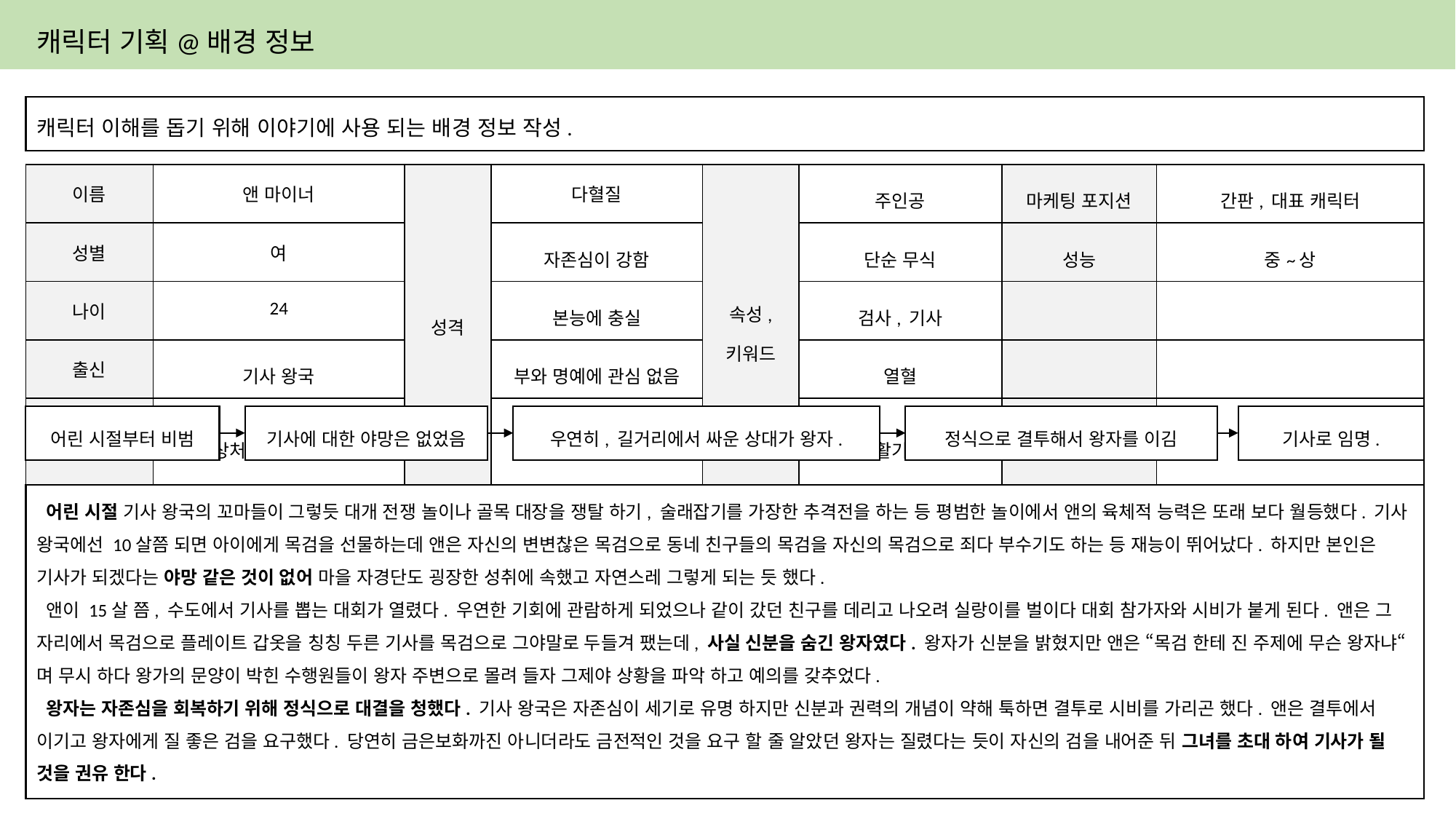

# 캐릭터 기획@배경 정보
캐릭터 이해를 돕기 위해 이야기에 사용 되는 배경 정보 작성.
| 이름 | 앤 마이너 | 성격 | 다혈질 | 속성, 키워드 | 주인공 | 마케팅 포지션 | 간판, 대표 캐릭터 |
| --- | --- | --- | --- | --- | --- | --- | --- |
| 성별 | 여 |  | 자존심이 강함 |  | 단순 무식 | 성능 | 중~상 |
| 나이 | 24 |  | 본능에 충실 |  | 검사, 기사 |  |  |
| 출신 | 기사 왕국 |  | 부와 명예에 관심 없음 |  | 열혈 |  |  |
| 한 줄 소개 | 등의 상처는 기사의 수치다. |  | 정의감 |  | 활기참 |  |  |
어린 시절부터 비범
기사에 대한 야망은 없었음
우연히, 길거리에서 싸운 상대가 왕자.
정식으로 결투해서 왕자를 이김
기사로 임명.
 어린 시절 기사 왕국의 꼬마들이 그렇듯 대개 전쟁 놀이나 골목 대장을 쟁탈 하기, 술래잡기를 가장한 추격전을 하는 등 평범한 놀이에서 앤의 육체적 능력은 또래 보다 월등했다. 기사 왕국에선 10살쯤 되면 아이에게 목검을 선물하는데 앤은 자신의 변변찮은 목검으로 동네 친구들의 목검을 자신의 목검으로 죄다 부수기도 하는 등 재능이 뛰어났다. 하지만 본인은 기사가 되겠다는 야망 같은 것이 없어 마을 자경단도 굉장한 성취에 속했고 자연스레 그렇게 되는 듯 했다.
 앤이 15살 쯤, 수도에서 기사를 뽑는 대회가 열렸다. 우연한 기회에 관람하게 되었으나 같이 갔던 친구를 데리고 나오려 실랑이를 벌이다 대회 참가자와 시비가 붙게 된다. 앤은 그 자리에서 목검으로 플레이트 갑옷을 칭칭 두른 기사를 목검으로 그야말로 두들겨 팼는데, 사실 신분을 숨긴 왕자였다. 왕자가 신분을 밝혔지만 앤은 “목검 한테 진 주제에 무슨 왕자냐“ 며 무시 하다 왕가의 문양이 박힌 수행원들이 왕자 주변으로 몰려 들자 그제야 상황을 파악 하고 예의를 갖추었다.
 왕자는 자존심을 회복하기 위해 정식으로 대결을 청했다. 기사 왕국은 자존심이 세기로 유명 하지만 신분과 권력의 개념이 약해 툭하면 결투로 시비를 가리곤 했다. 앤은 결투에서 이기고 왕자에게 질 좋은 검을 요구했다. 당연히 금은보화까진 아니더라도 금전적인 것을 요구 할 줄 알았던 왕자는 질렸다는 듯이 자신의 검을 내어준 뒤 그녀를 초대 하여 기사가 될 것을 권유 한다.